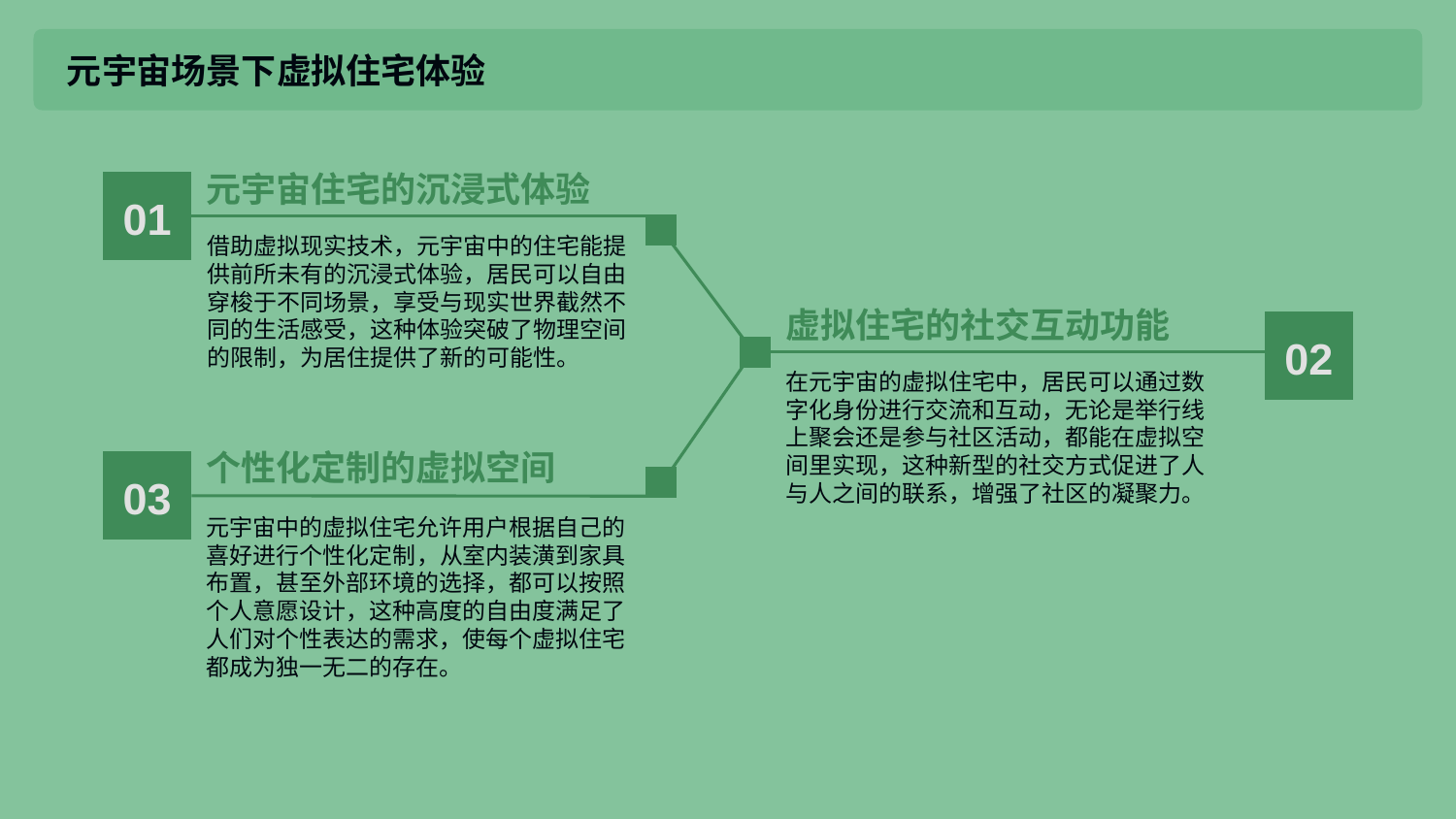

元宇宙场景下虚拟住宅体验
元宇宙住宅的沉浸式体验

01

借助虚拟现实技术，元宇宙中的住宅能提供前所未有的沉浸式体验，居民可以自由穿梭于不同场景，享受与现实世界截然不同的生活感受，这种体验突破了物理空间的限制，为居住提供了新的可能性。

虚拟住宅的社交互动功能

02

在元宇宙的虚拟住宅中，居民可以通过数字化身份进行交流和互动，无论是举行线上聚会还是参与社区活动，都能在虚拟空间里实现，这种新型的社交方式促进了人与人之间的联系，增强了社区的凝聚力。

个性化定制的虚拟空间

03

元宇宙中的虚拟住宅允许用户根据自己的喜好进行个性化定制，从室内装潢到家具布置，甚至外部环境的选择，都可以按照个人意愿设计，这种高度的自由度满足了人们对个性表达的需求，使每个虚拟住宅都成为独一无二的存在。